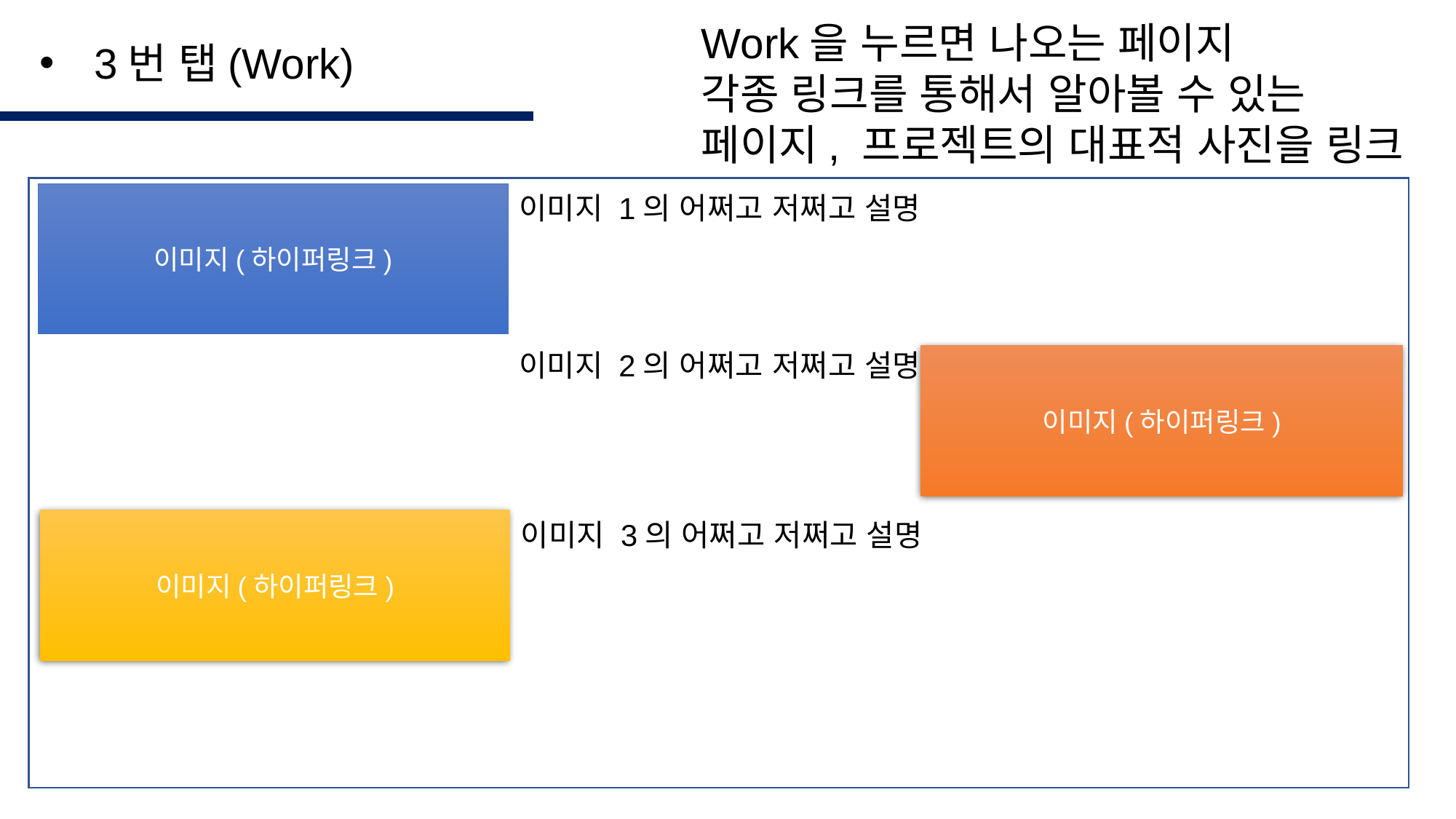

Work을 누르면 나오는 페이지
각종 링크를 통해서 알아볼 수 있는
페이지, 프로젝트의 대표적 사진을 링크
3번 탭(Work)

이미지 1의 어쩌고 저쩌고 설명
이미지(하이퍼링크)
이미지 2의 어쩌고 저쩌고 설명
이미지(하이퍼링크)
이미지(하이퍼링크)
이미지 3의 어쩌고 저쩌고 설명